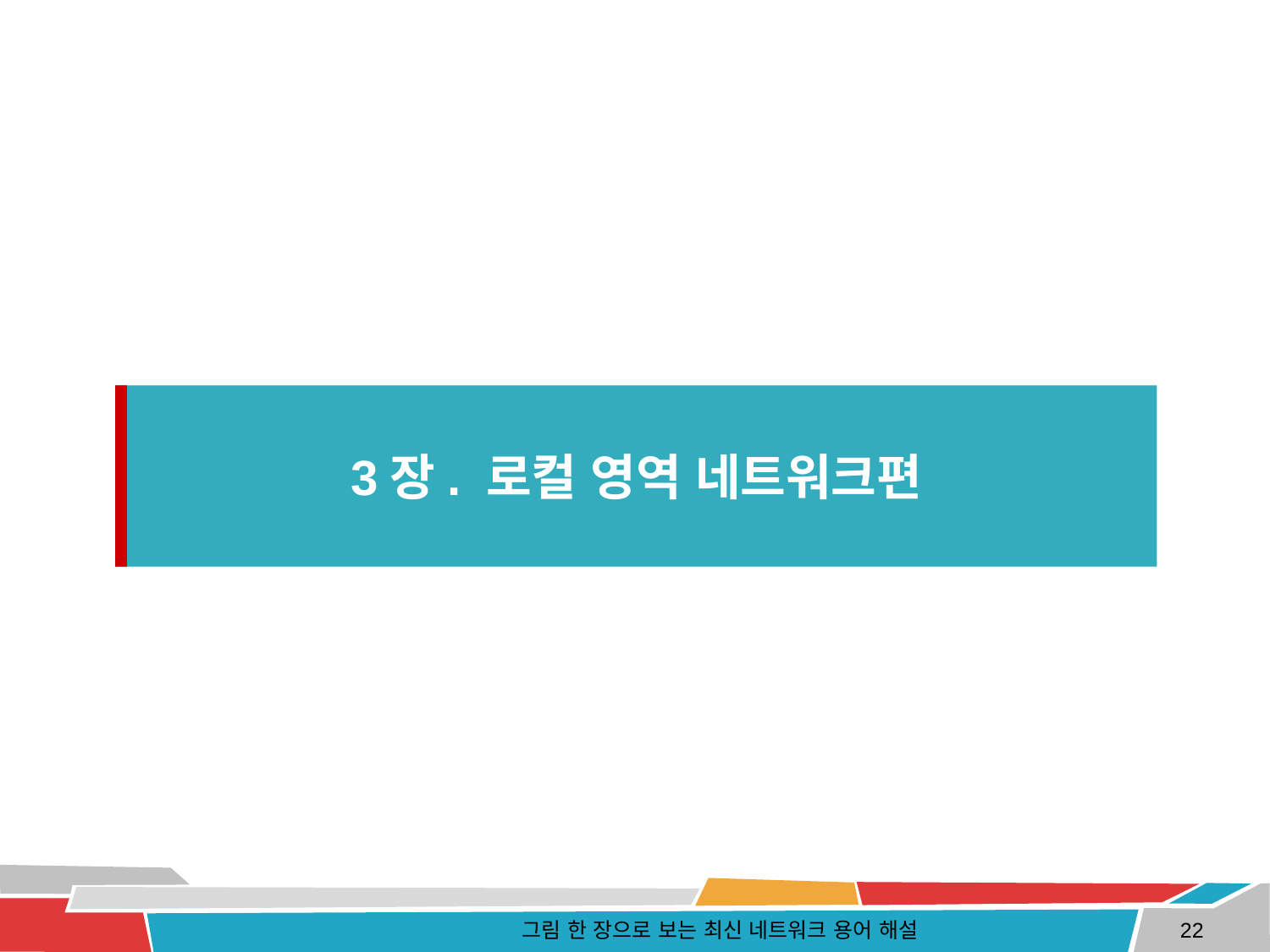

3장. 로컬 영역 네트워크편
그림 한 장으로 보는 최신 네트워크 용어 해설
22